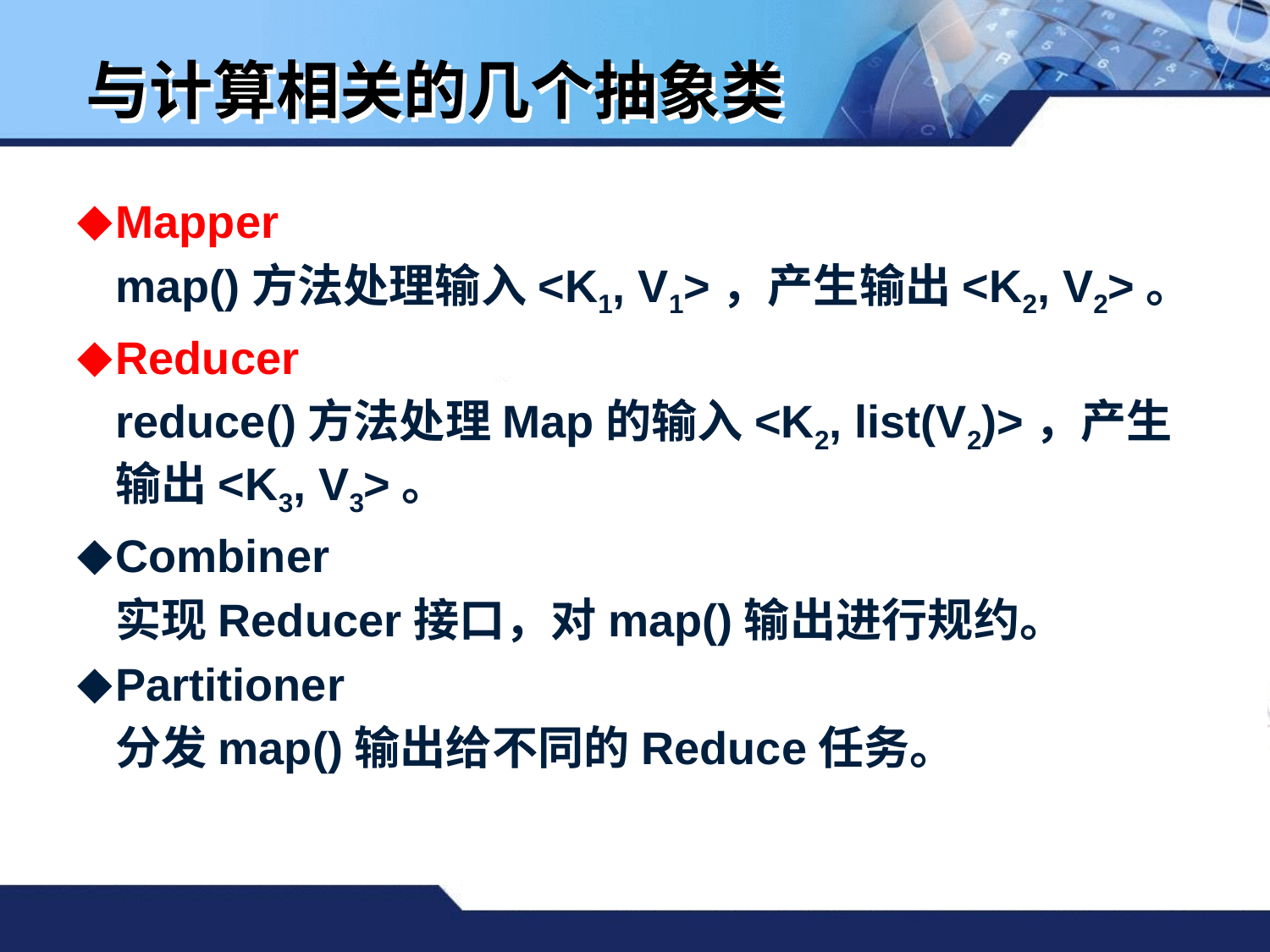

# 与计算相关的几个抽象类
Mapper
	map()方法处理输入<K1, V1>，产生输出<K2, V2>。
Reducer
	reduce()方法处理Map的输入<K2, list(V2)>，产生输出<K3, V3>。
Combiner
	实现Reducer接口，对map()输出进行规约。
Partitioner
	分发map()输出给不同的Reduce任务。